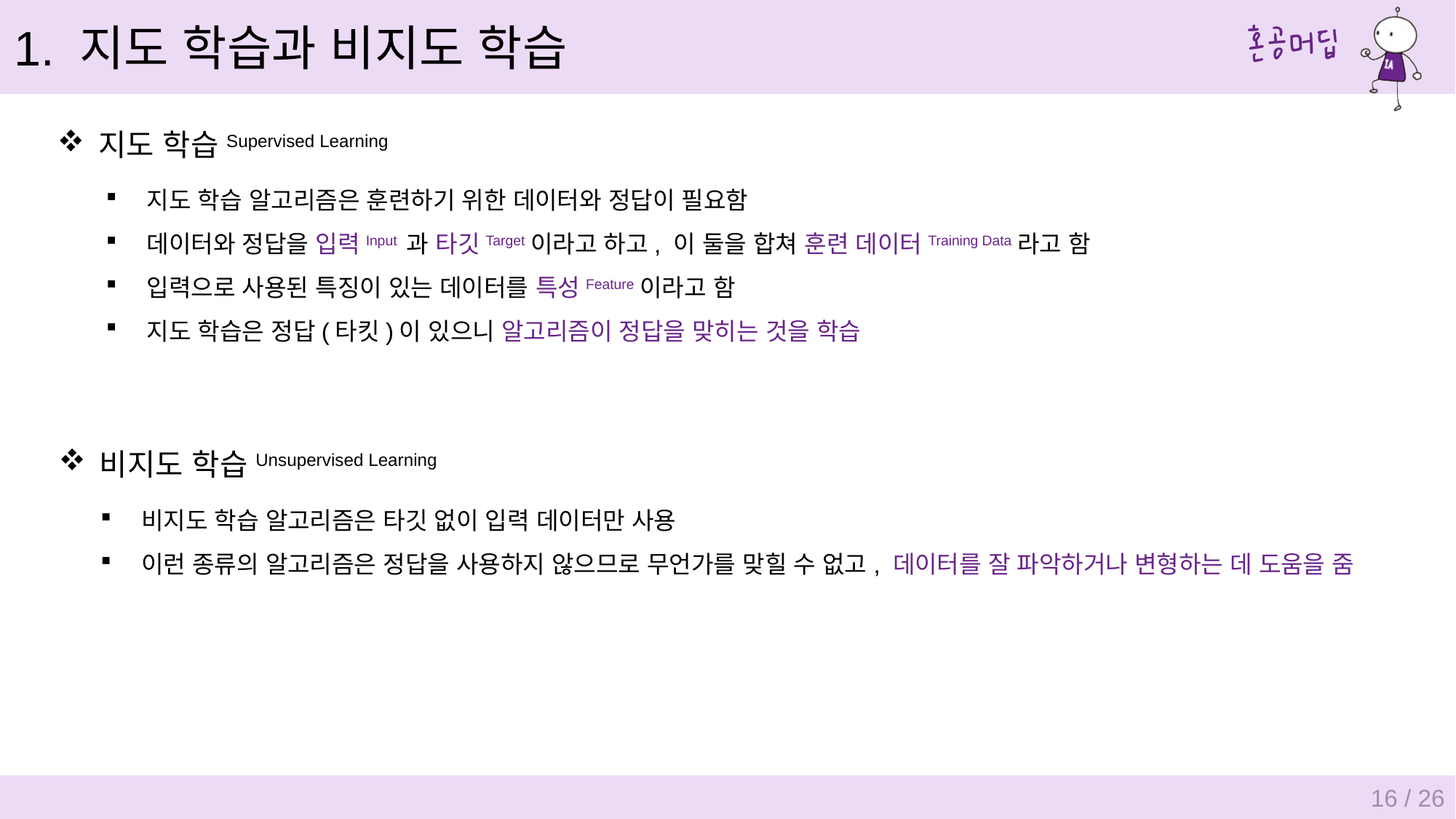

1. 지도 학습과 비지도 학습
지도 학습Supervised Learning
지도 학습 알고리즘은 훈련하기 위한 데이터와 정답이 필요함
데이터와 정답을 입력Input 과 타깃Target이라고 하고, 이 둘을 합쳐 훈련 데이터Training Data라고 함
입력으로 사용된 특징이 있는 데이터를 특성Feature이라고 함
지도 학습은 정답(타킷)이 있으니 알고리즘이 정답을 맞히는 것을 학습
비지도 학습Unsupervised Learning
비지도 학습 알고리즘은 타깃 없이 입력 데이터만 사용
이런 종류의 알고리즘은 정답을 사용하지 않으므로 무언가를 맞힐 수 없고, 데이터를 잘 파악하거나 변형하는 데 도움을 줌
16 / 26